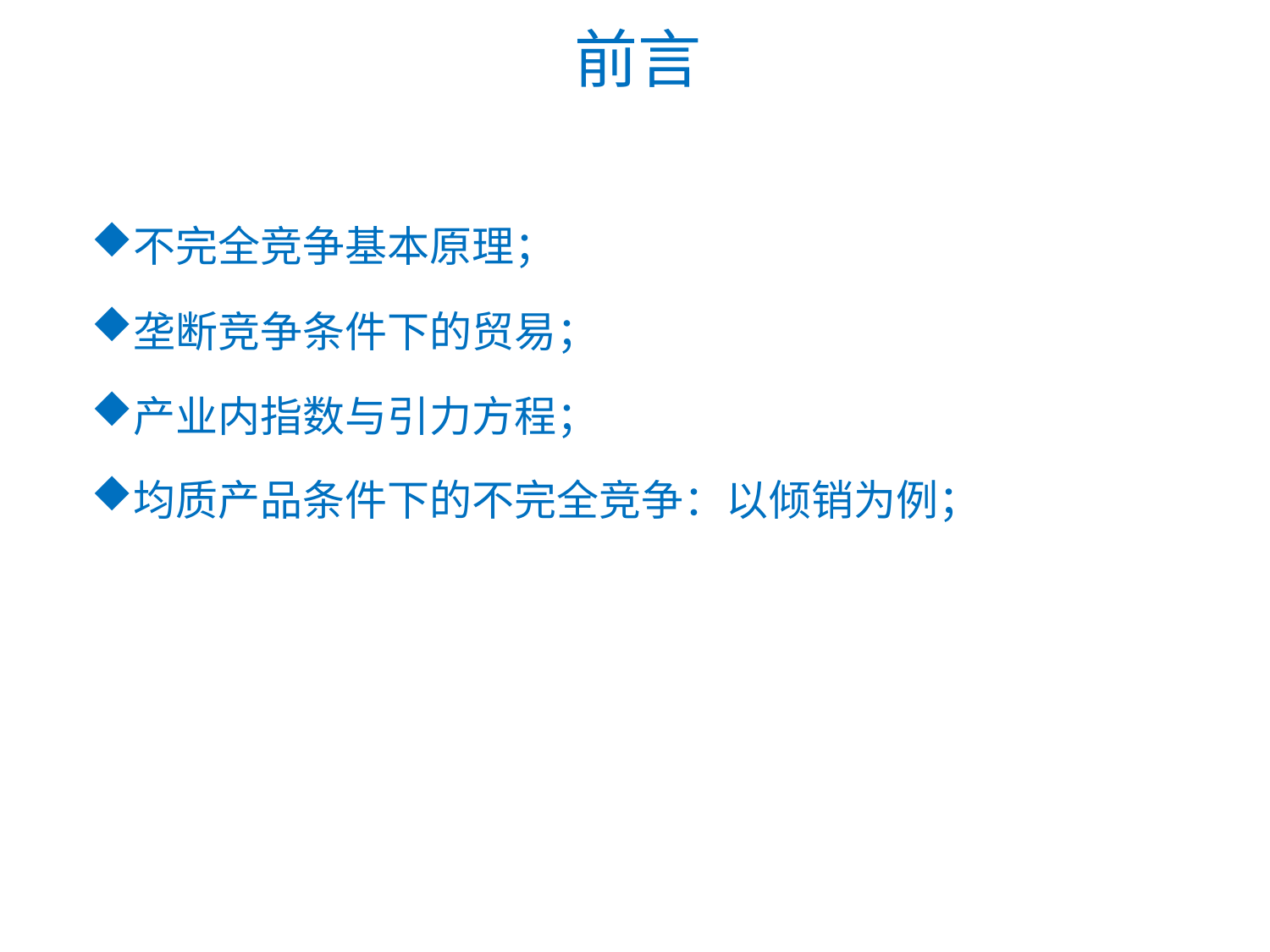

# 前言
不完全竞争基本原理；
垄断竞争条件下的贸易；
产业内指数与引力方程；
均质产品条件下的不完全竞争：以倾销为例；